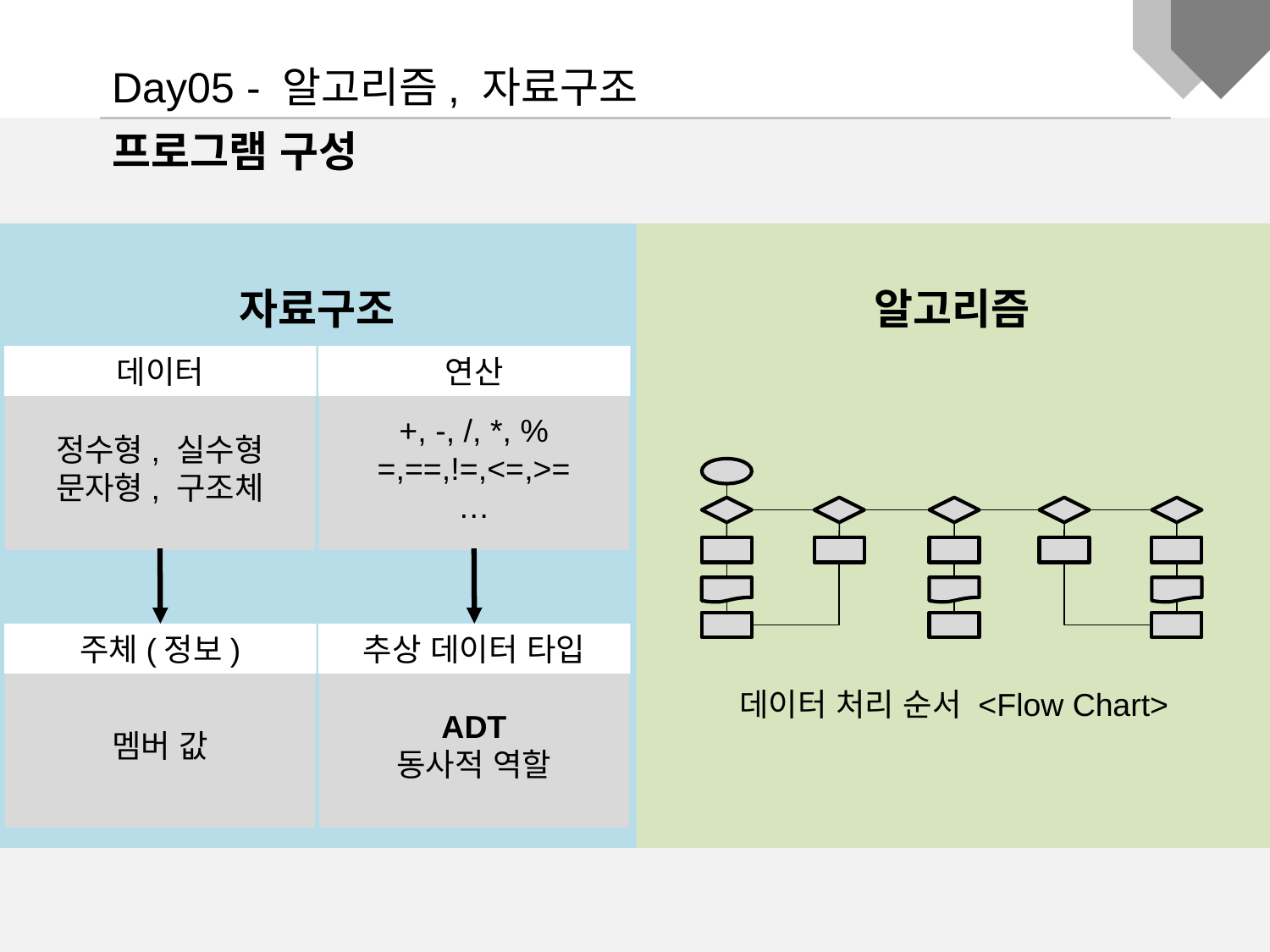

Day05 - 알고리즘, 자료구조
프로그램 구성
자료구조

알고리즘

데이터

정수형, 실수형
문자형, 구조체
연산

+, -, /, *, %
=,==,!=,<=,>=
…

데이터 처리 순서 <Flow Chart>
주체(정보)

멤버 값
추상 데이터 타입

ADT
동사적 역할